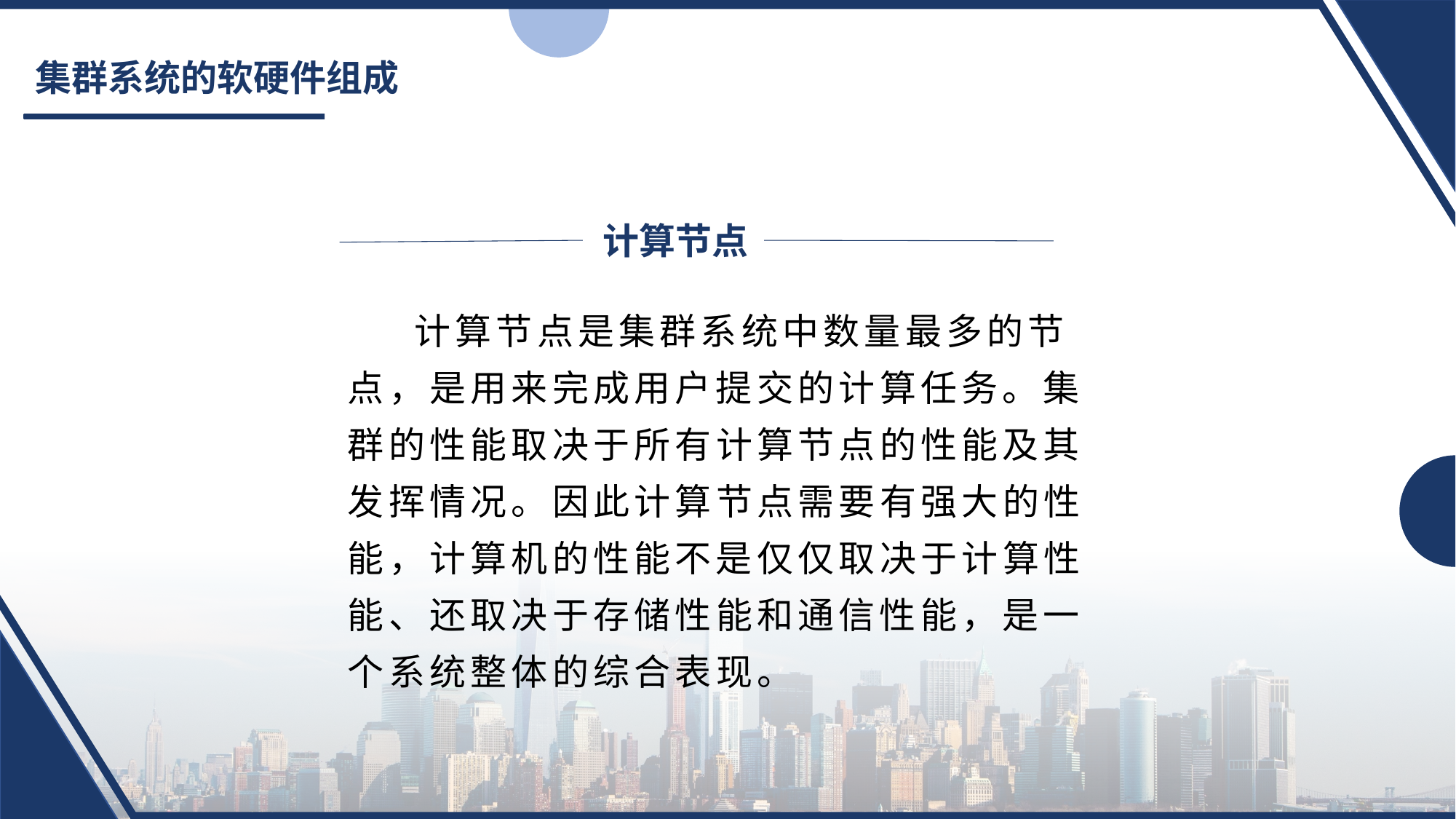

# 集群系统的软硬件组成
计算节点
     计算节点是集群系统中数量最多的节点，是用来完成用户提交的计算任务。集群的性能取决于所有计算节点的性能及其发挥情况。因此计算节点需要有强大的性能，计算机的性能不是仅仅取决于计算性能、还取决于存储性能和通信性能，是一个系统整体的综合表现。